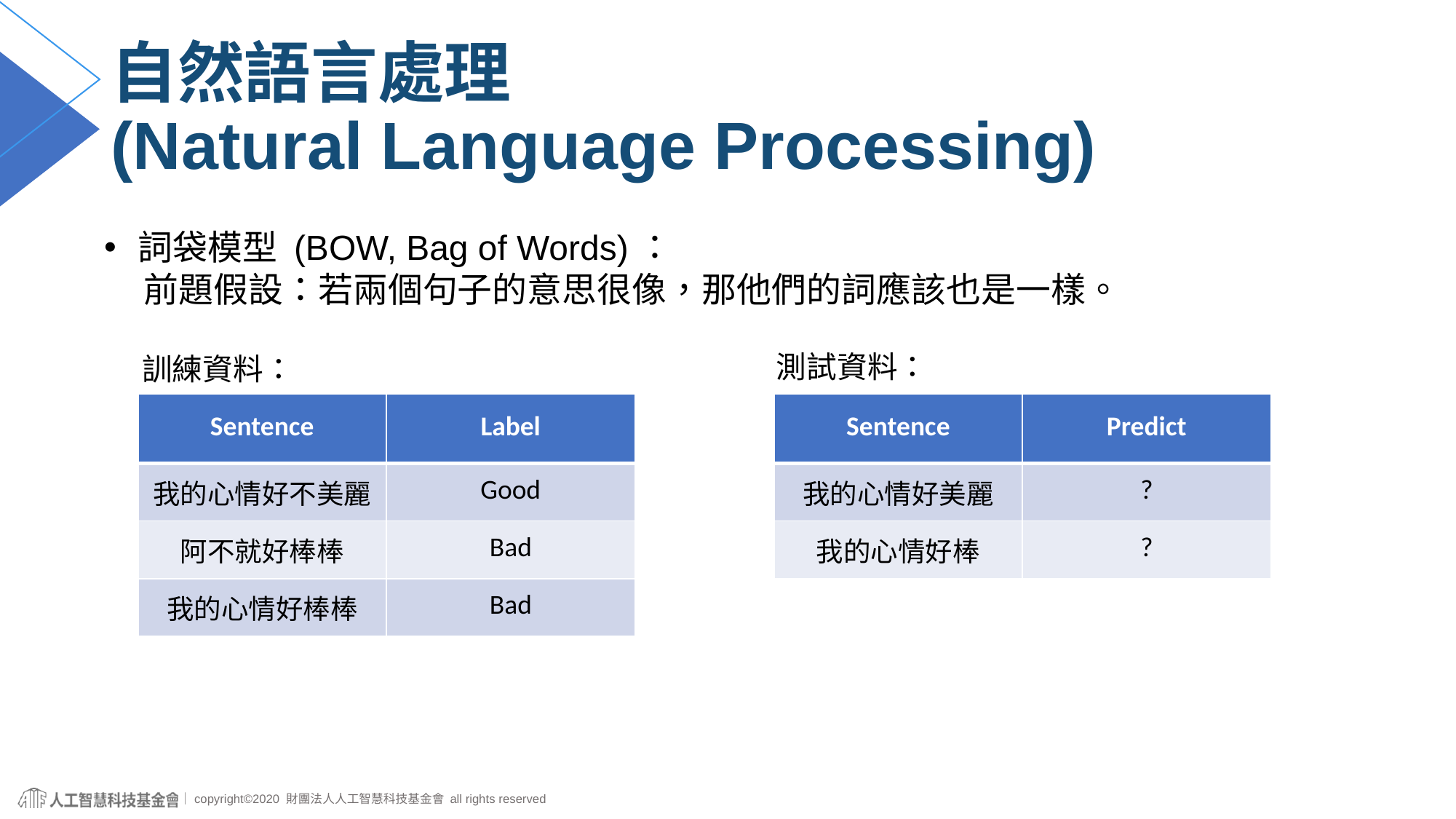

# 自然語言處理 (Natural Language Processing)
詞袋模型 (BOW, Bag of Words)：
    前題假設：若兩個句子的意思很像，那他們的詞應該也是一樣。
測試資料：
訓練資料：
| Sentence | Label |
| --- | --- |
| 我的心情好不美麗 | Good |
| 阿不就好棒棒 | Bad |
| 我的心情好棒棒 | Bad |
| Sentence | Predict |
| --- | --- |
| 我的心情好美麗 | ? |
| 我的心情好棒 | ? |